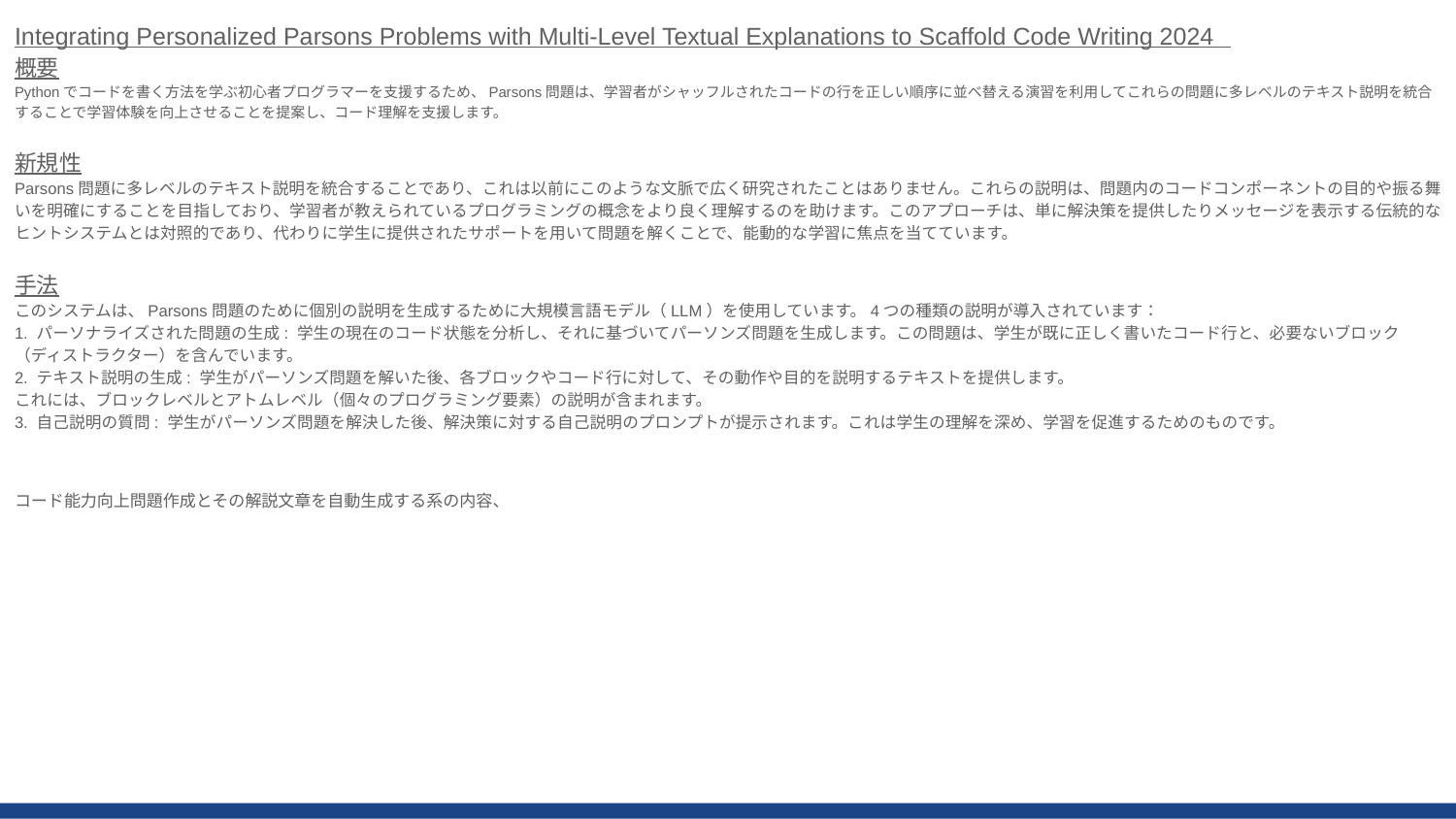

Integrating Personalized Parsons Problems with Multi-Level Textual Explanations to Scaffold Code Writing 2024
概要
Pythonでコードを書く方法を学ぶ初心者プログラマーを支援するため、Parsons問題は、学習者がシャッフルされたコードの行を正しい順序に並べ替える演習を利用してこれらの問題に多レベルのテキスト説明を統合することで学習体験を向上させることを提案し、コード理解を支援します。
新規性
Parsons問題に多レベルのテキスト説明を統合することであり、これは以前にこのような文脈で広く研究されたことはありません。これらの説明は、問題内のコードコンポーネントの目的や振る舞いを明確にすることを目指しており、学習者が教えられているプログラミングの概念をより良く理解するのを助けます。このアプローチは、単に解決策を提供したりメッセージを表示する伝統的なヒントシステムとは対照的であり、代わりに学生に提供されたサポートを用いて問題を解くことで、能動的な学習に焦点を当てています。
手法
このシステムは、Parsons問題のために個別の説明を生成するために大規模言語モデル（LLM）を使用しています。4つの種類の説明が導入されています：
1. パーソナライズされた問題の生成: 学生の現在のコード状態を分析し、それに基づいてパーソンズ問題を生成します。この問題は、学生が既に正しく書いたコード行と、必要ないブロック（ディストラクター）を含んでいます。
2. テキスト説明の生成: 学生がパーソンズ問題を解いた後、各ブロックやコード行に対して、その動作や目的を説明するテキストを提供します。
これには、ブロックレベルとアトムレベル（個々のプログラミング要素）の説明が含まれます。
3. 自己説明の質問: 学生がパーソンズ問題を解決した後、解決策に対する自己説明のプロンプトが提示されます。これは学生の理解を深め、学習を促進するためのものです。
コード能力向上問題作成とその解説文章を自動生成する系の内容、